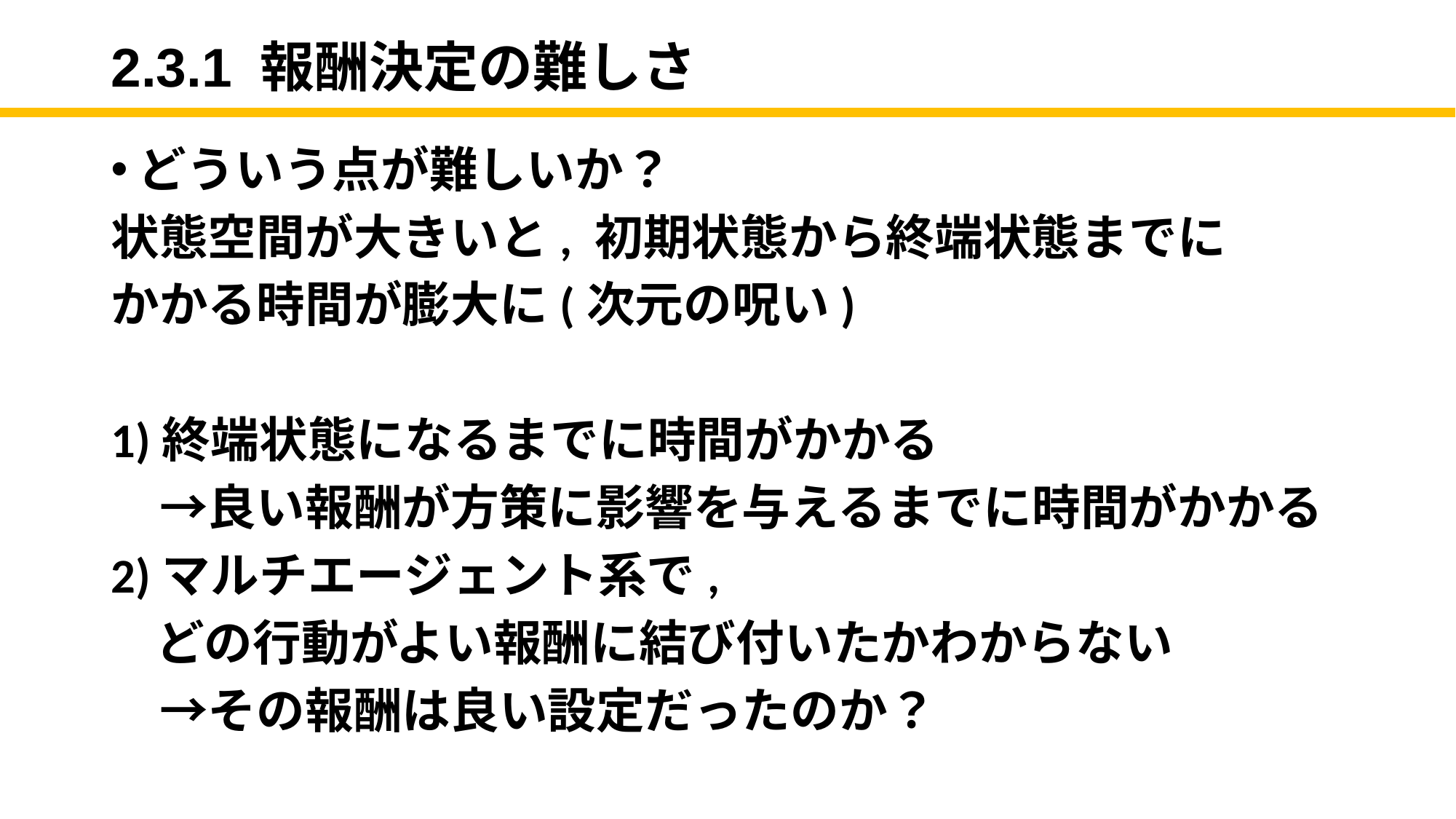

# 2.3.1 報酬決定の難しさ
どういう点が難しいか？
状態空間が大きいと, 初期状態から終端状態までに
かかる時間が膨大に(次元の呪い)

1)終端状態になるまでに時間がかかる
　→良い報酬が方策に影響を与えるまでに時間がかかる
2)マルチエージェント系で,
   どの行動がよい報酬に結び付いたかわからない
　→その報酬は良い設定だったのか？